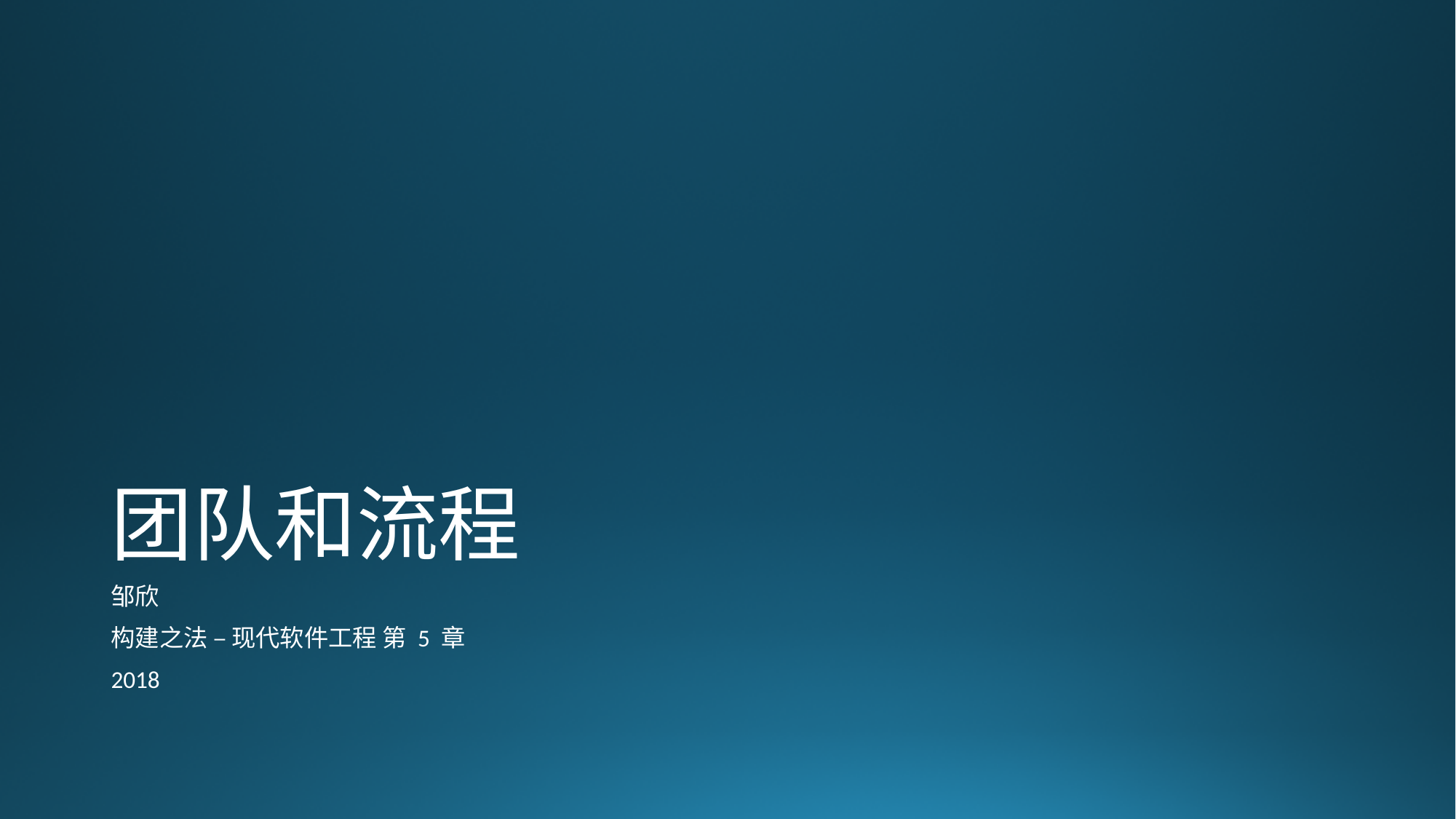

# 团队和流程
邹欣
构建之法 – 现代软件工程 第 5 章
2018